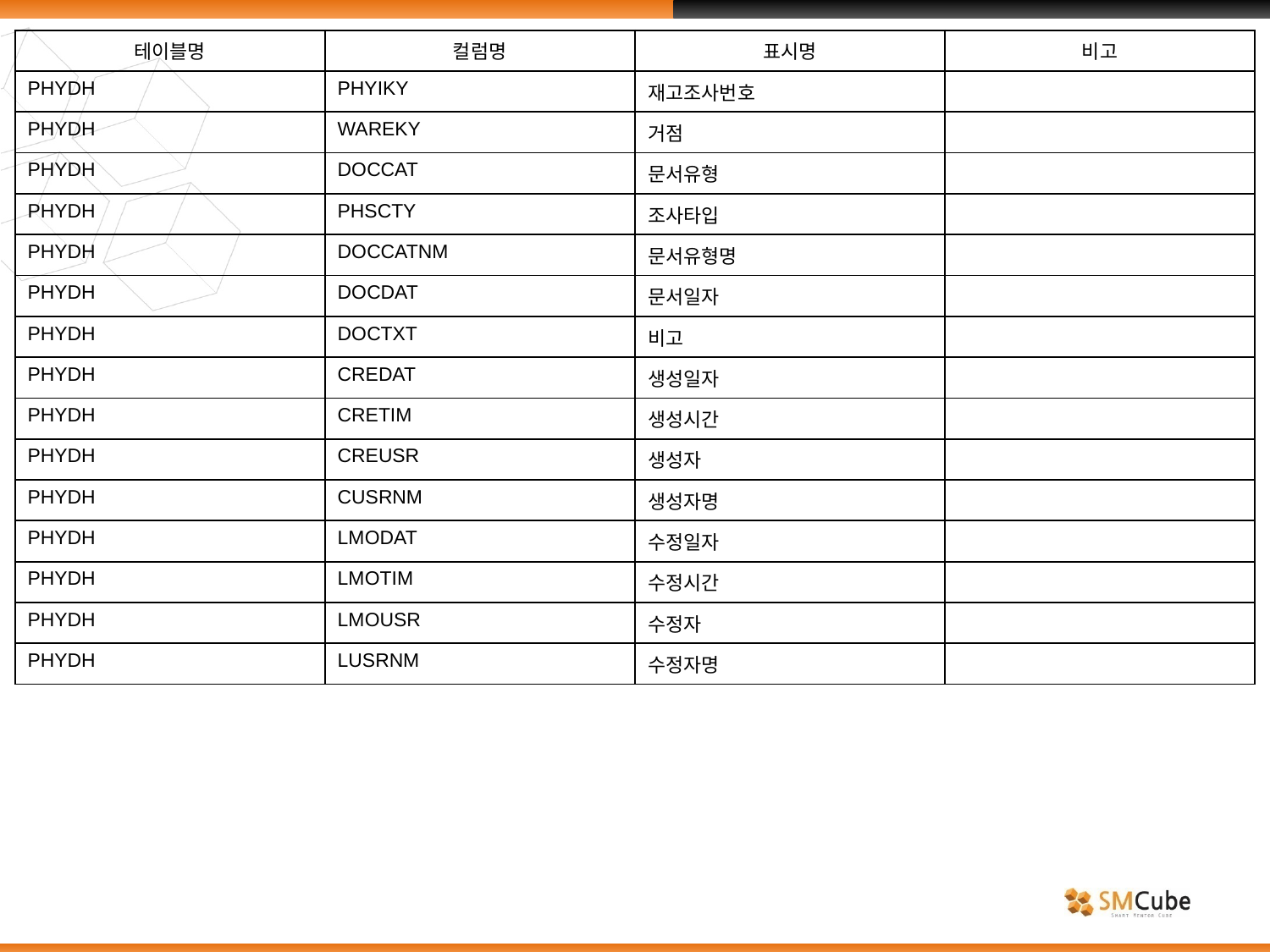

| 테이블명 | 컬럼명 | 표시명 | 비고 |
| --- | --- | --- | --- |
| PHYDH | PHYIKY | 재고조사번호 |  |
| PHYDH | WAREKY | 거점 |  |
| PHYDH | DOCCAT | 문서유형 |  |
| PHYDH | PHSCTY | 조사타입 |  |
| PHYDH | DOCCATNM | 문서유형명 |  |
| PHYDH | DOCDAT | 문서일자 |  |
| PHYDH | DOCTXT | 비고 |  |
| PHYDH | CREDAT | 생성일자 |  |
| PHYDH | CRETIM | 생성시간 |  |
| PHYDH | CREUSR | 생성자 |  |
| PHYDH | CUSRNM | 생성자명 |  |
| PHYDH | LMODAT | 수정일자 |  |
| PHYDH | LMOTIM | 수정시간 |  |
| PHYDH | LMOUSR | 수정자 |  |
| PHYDH | LUSRNM | 수정자명 |  |